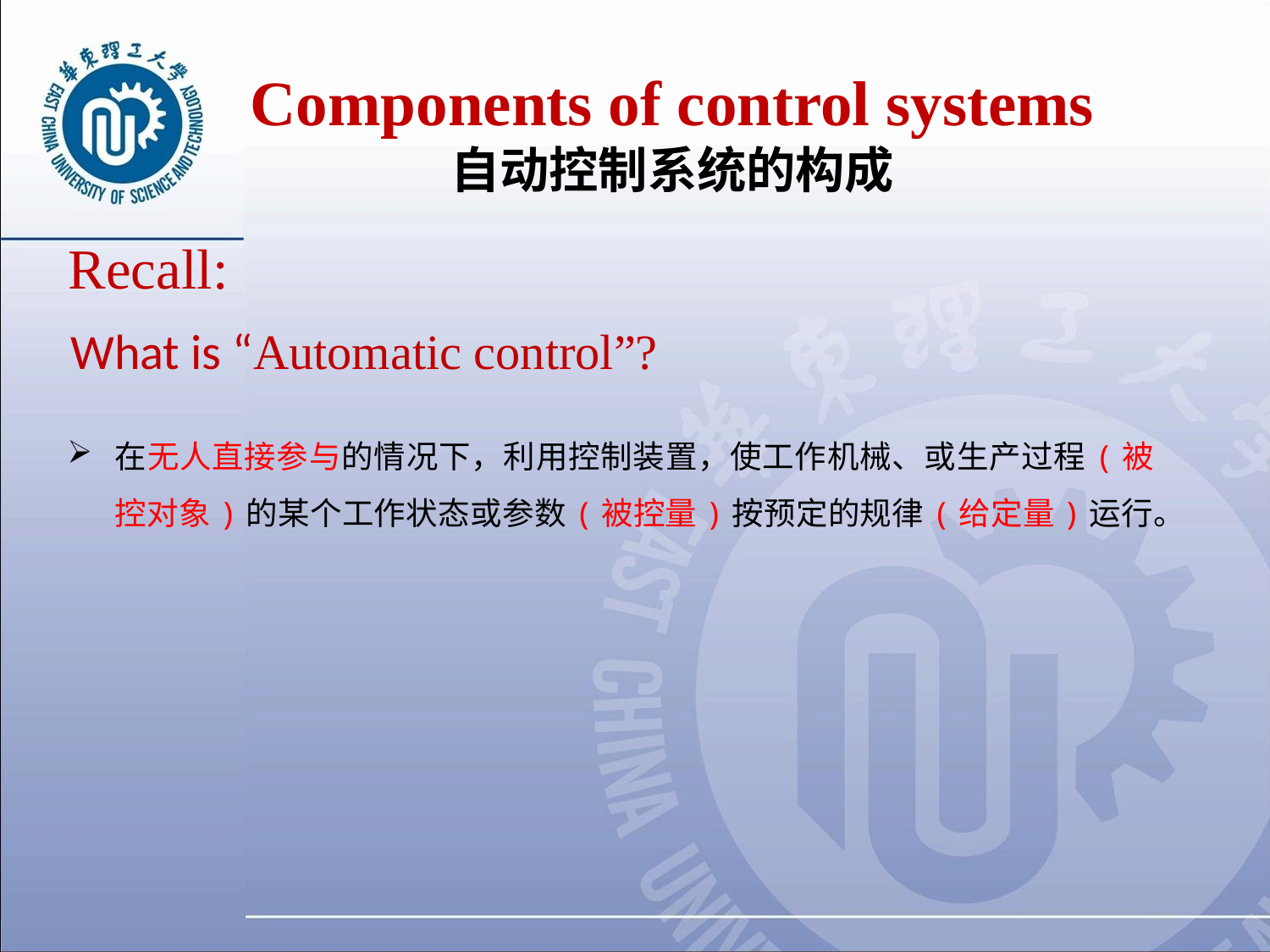

Components of control systems
自动控制系统的构成
Recall:
What is “Automatic control”?
在无人直接参与的情况下，利用控制装置，使工作机械、或生产过程(被控对象)的某个工作状态或参数(被控量)按预定的规律(给定量)运行。